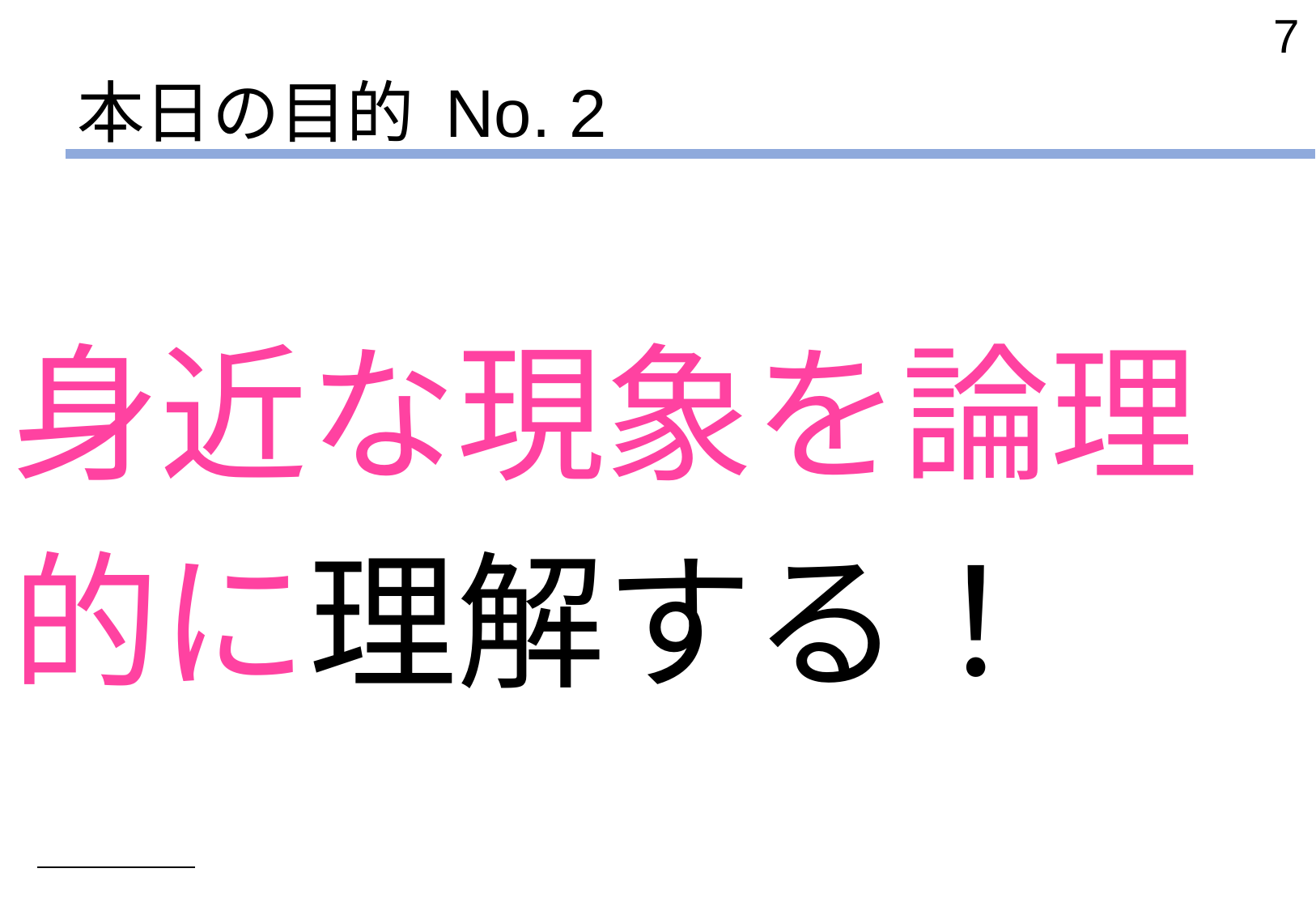

7
# 本日の目的 No. 2
身近な現象を論理
的に理解する！